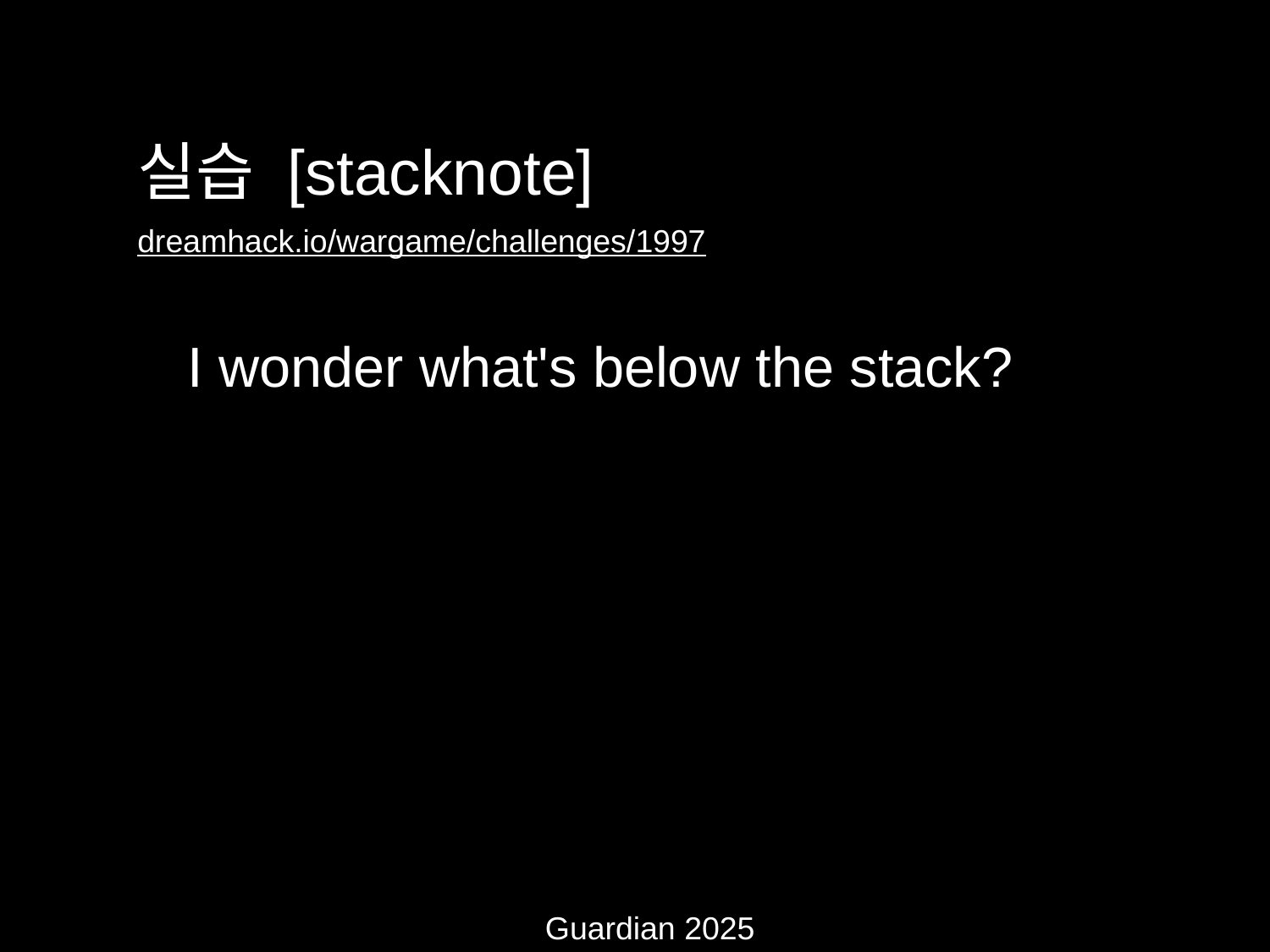

실습 [stacknote]
dreamhack.io/wargame/challenges/1997
I wonder what's below the stack?